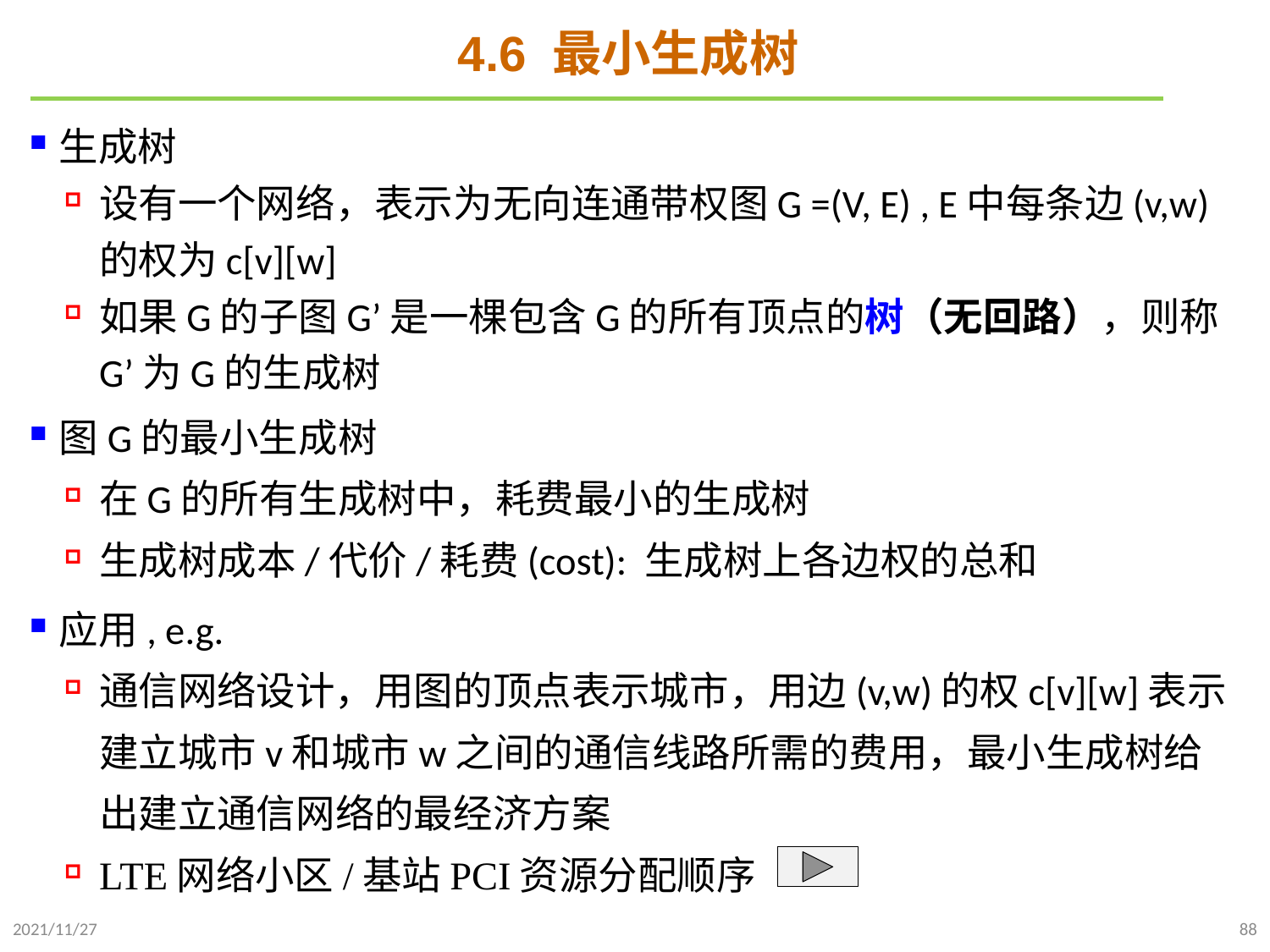

# 4.6 最小生成树
生成树
设有一个网络，表示为无向连通带权图G =(V, E) , E中每条边(v,w)的权为c[v][w]
如果G的子图G’是一棵包含G的所有顶点的树（无回路），则称G’为G的生成树
图G的最小生成树
在G的所有生成树中，耗费最小的生成树
生成树成本/代价/耗费(cost): 生成树上各边权的总和
应用, e.g.
通信网络设计，用图的顶点表示城市，用边(v,w)的权c[v][w]表示建立城市v和城市w之间的通信线路所需的费用，最小生成树给出建立通信网络的最经济方案
LTE网络小区/基站PCI资源分配顺序

2021/11/27
88